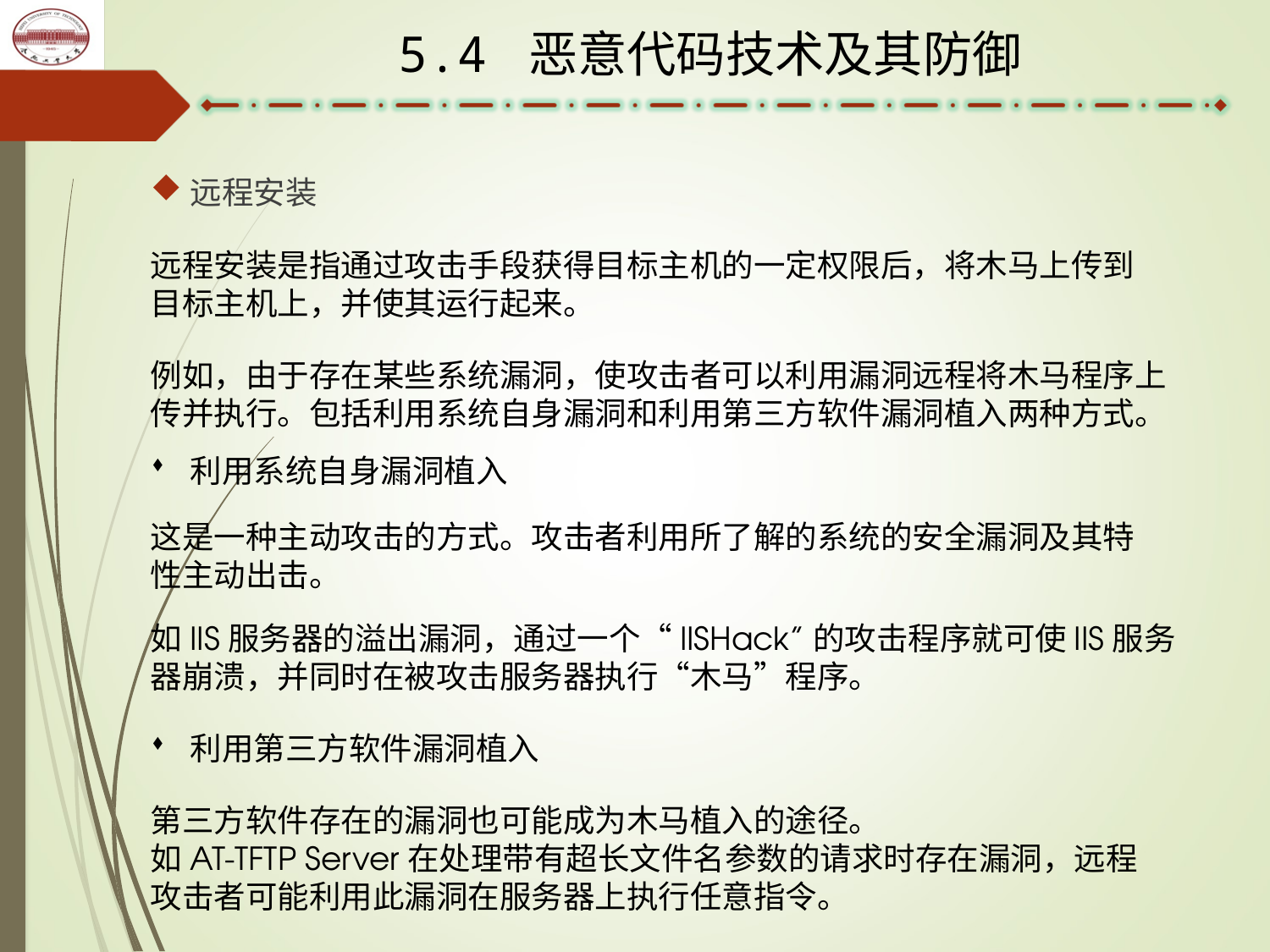

5.4 恶意代码技术及其防御
远程安装
远程安装是指通过攻击手段获得目标主机的一定权限后，将木马上传到目标主机上，并使其运行起来。
例如，由于存在某些系统漏洞，使攻击者可以利用漏洞远程将木马程序上传并执行。包括利用系统自身漏洞和利用第三方软件漏洞植入两种方式。
利用系统自身漏洞植入
这是一种主动攻击的方式。攻击者利用所了解的系统的安全漏洞及其特性主动出击。
如IIS服务器的溢出漏洞，通过一个“IISHack”的攻击程序就可使IIS服务器崩溃，并同时在被攻击服务器执行“木马”程序。
利用第三方软件漏洞植入
第三方软件存在的漏洞也可能成为木马植入的途径。
如AT-TFTP Server在处理带有超长文件名参数的请求时存在漏洞，远程攻击者可能利用此漏洞在服务器上执行任意指令。